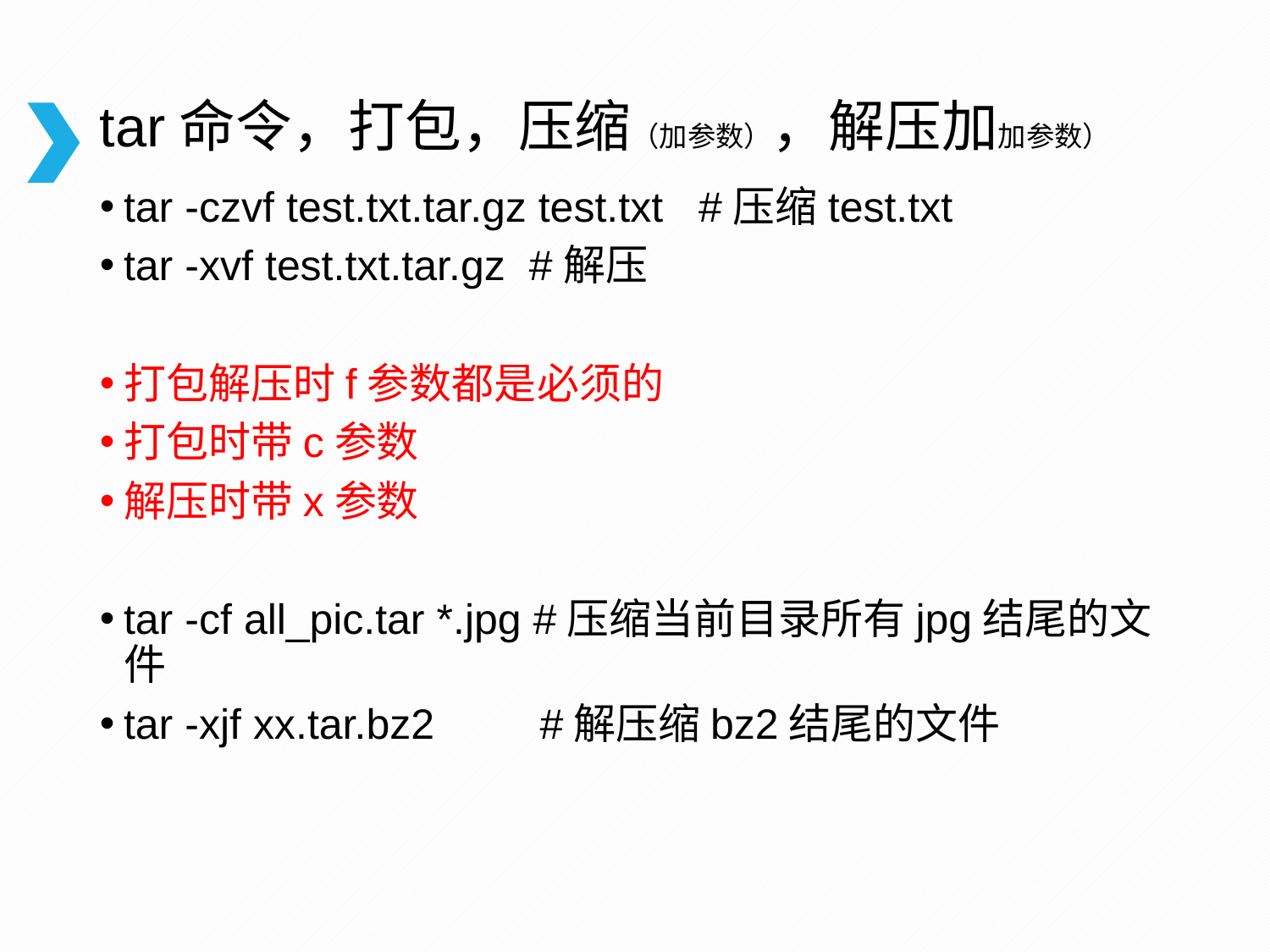

# tar命令，打包，压缩（加参数），解压加加参数）
tar -czvf test.txt.tar.gz test.txt   #压缩test.txt
tar -xvf test.txt.tar.gz  #解压

打包解压时f参数都是必须的
打包时带c参数
解压时带x参数

tar -cf all_pic.tar *.jpg #压缩当前目录所有jpg结尾的文件
tar -xjf xx.tar.bz2　　#解压缩bz2结尾的文件